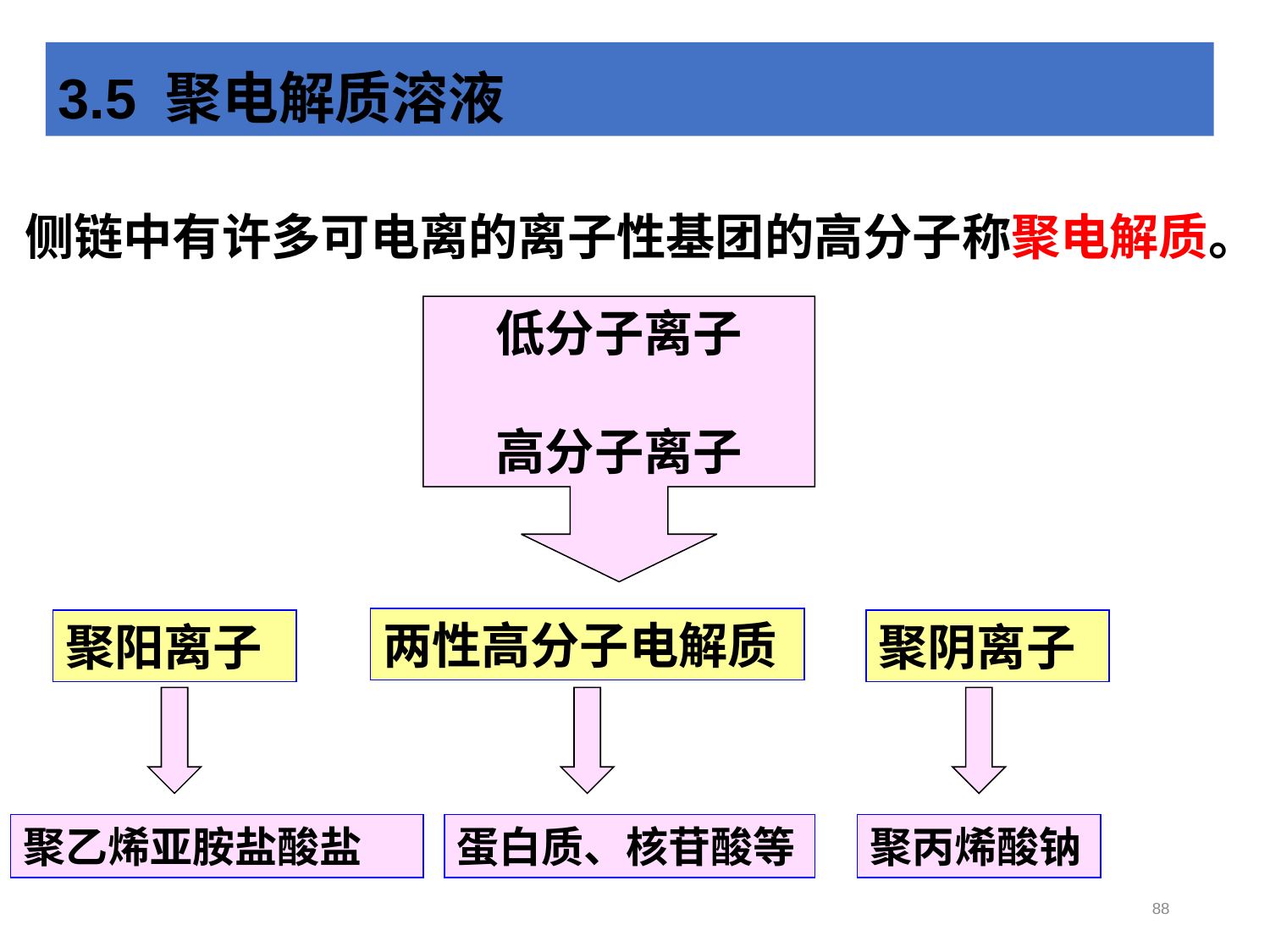

3.5 聚电解质溶液
侧链中有许多可电离的离子性基团的高分子称聚电解质。
低分子离子

高分子离子
两性高分子电解质
聚阳离子
聚阴离子

聚乙烯亚胺盐酸盐
蛋白质、核苷酸等
聚丙烯酸钠
88